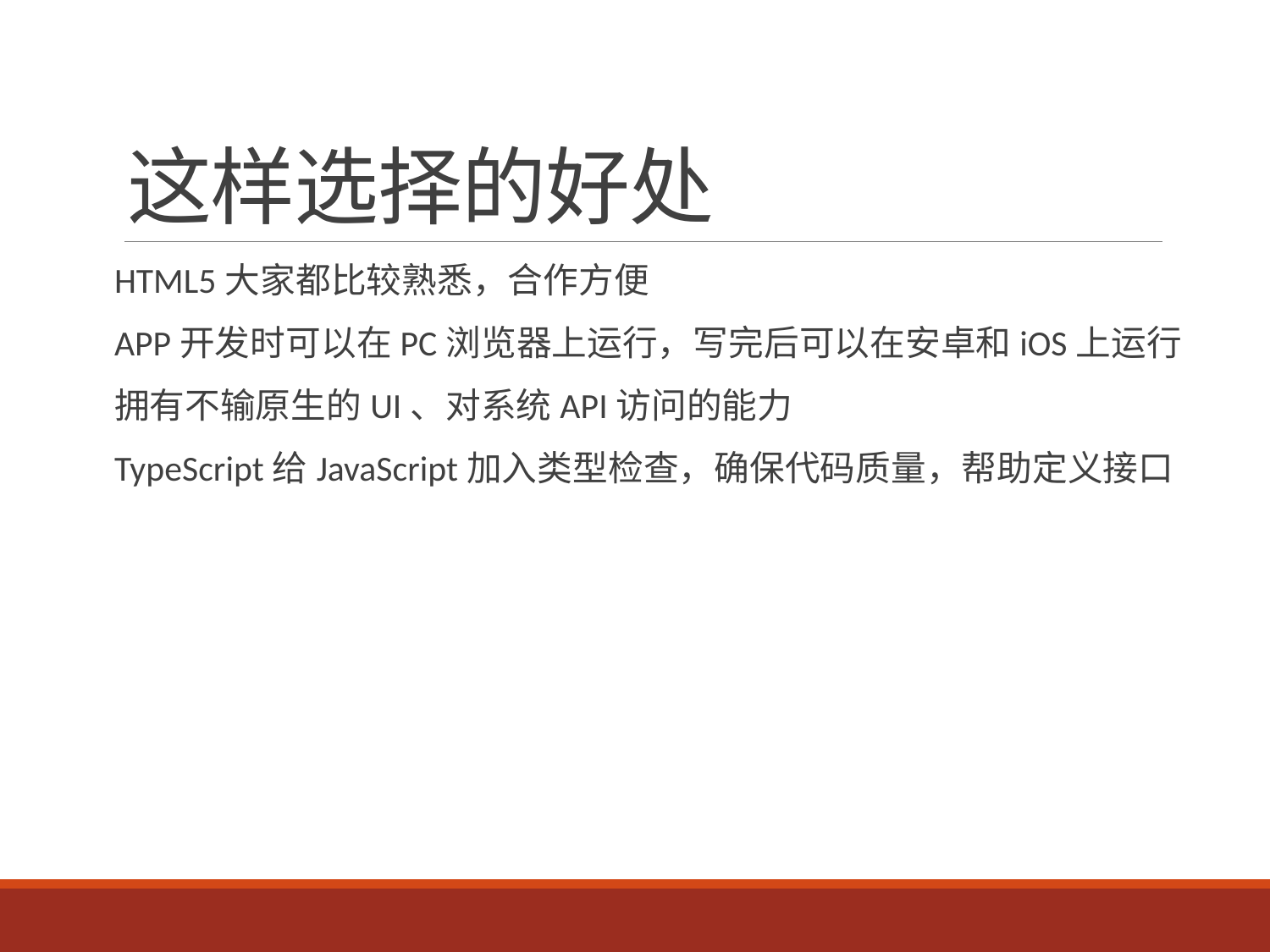

# 这样选择的好处
HTML5大家都比较熟悉，合作方便
APP开发时可以在PC浏览器上运行，写完后可以在安卓和iOS上运行
拥有不输原生的UI、对系统API访问的能力
TypeScript给JavaScript加入类型检查，确保代码质量，帮助定义接口